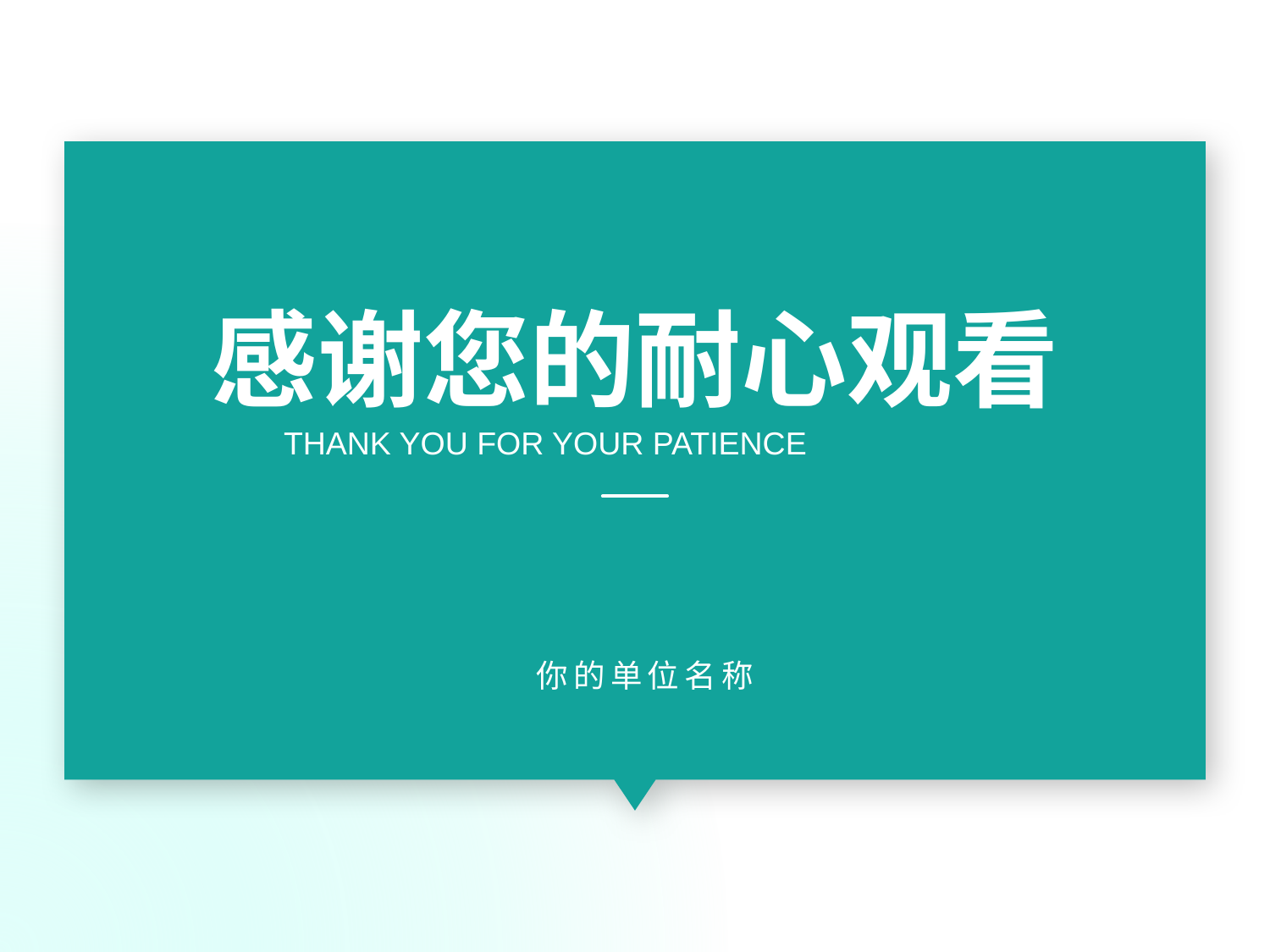

感谢您的耐心观看
THANK YOU FOR YOUR PATIENCE
 你的单位名称